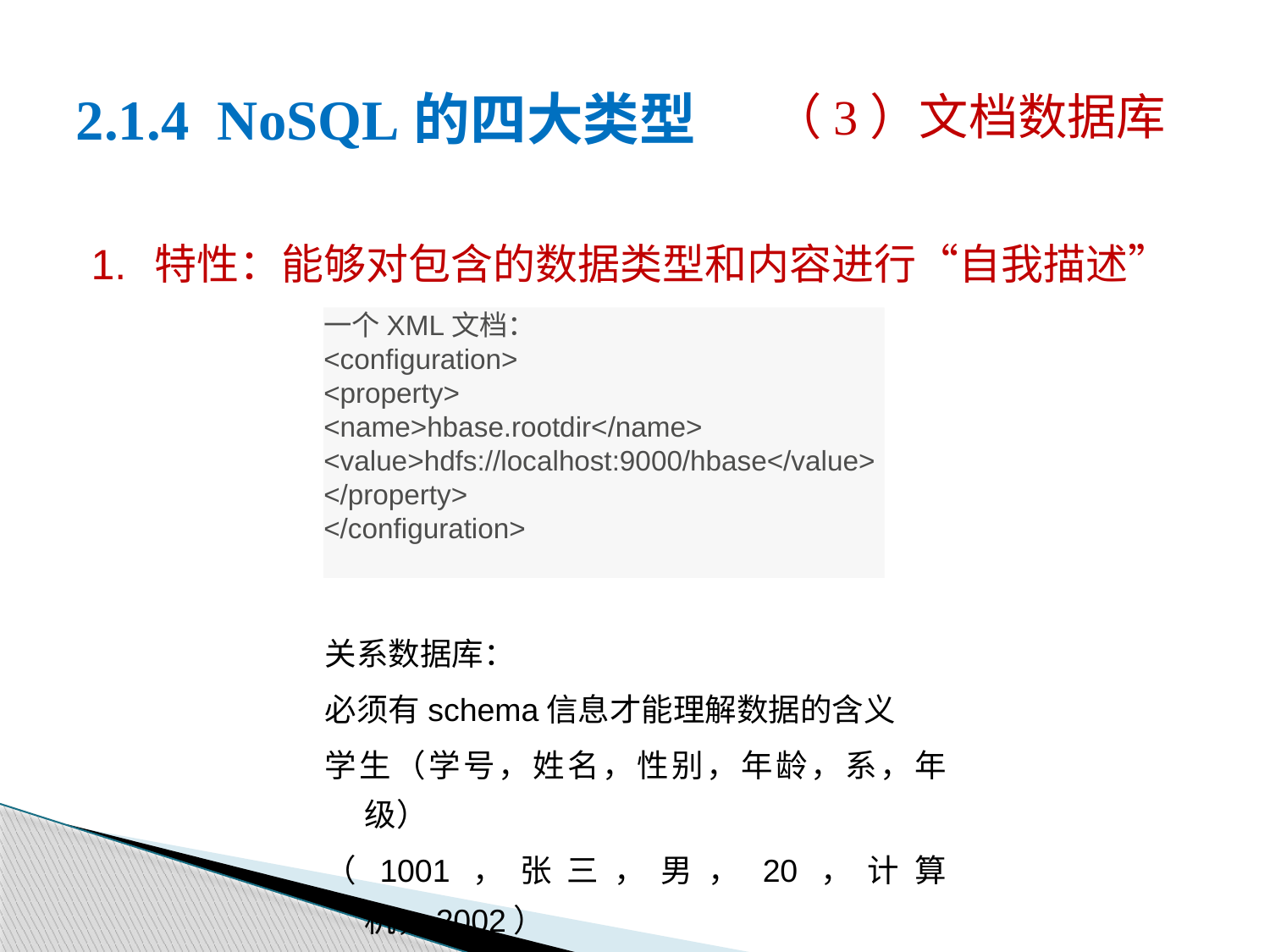

（3）文档数据库
# 2.1.4  NoSQL的四大类型
特性：能够对包含的数据类型和内容进行“自我描述”
一个XML文档：
<configuration>
<property>
<name>hbase.rootdir</name>
<value>hdfs://localhost:9000/hbase</value>
</property>
</configuration>
关系数据库：
必须有schema信息才能理解数据的含义
学生（学号，姓名，性别，年龄，系，年级）
（1001，张三，男，20，计算机，2002）